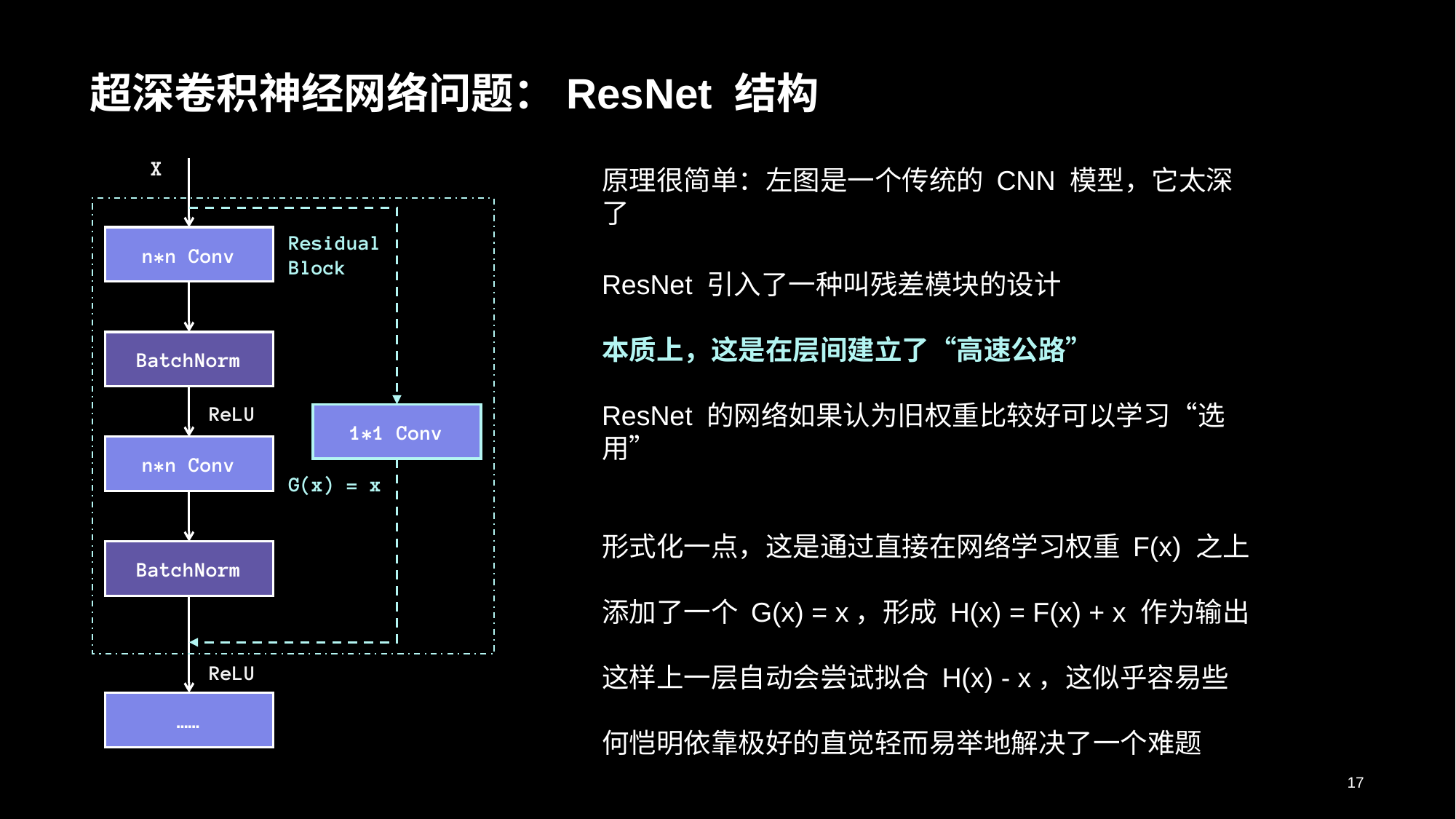

# 超深卷积神经网络问题：ResNet 结构
X
原理很简单：左图是一个传统的 CNN 模型，它太深了

Residual
Block
n*n Conv
ResNet 引入了一种叫残差模块的设计

本质上，这是在层间建立了“高速公路”

ResNet 的网络如果认为旧权重比较好可以学习“选用”

形式化一点，这是通过直接在网络学习权重 F(x) 之上

添加了一个 G(x) = x，形成 H(x) = F(x) + x 作为输出

这样上一层自动会尝试拟合 H(x) - x，这似乎容易些

何恺明依靠极好的直觉轻而易举地解决了一个难题
BatchNorm
ReLU
1*1 Conv
n*n Conv
G(x) = x
BatchNorm
ReLU
……
17